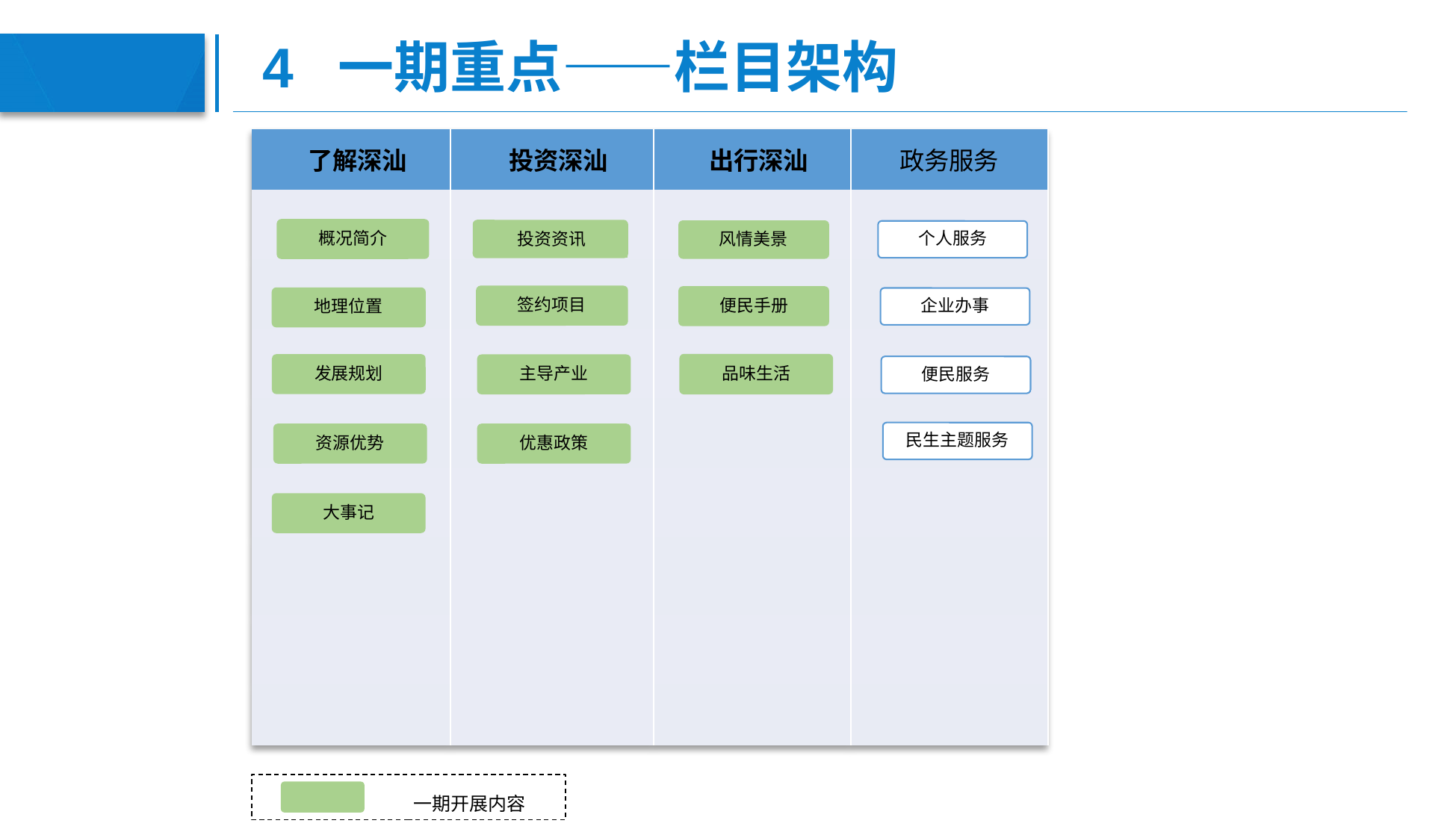

# 4  一期重点——栏目架构
| 了解深汕 | 投资深汕 | 出行深汕 | 政务服务 |
| --- | --- | --- | --- |
|  |  |  |  |
|  |  |  |  |
|  |  |  |  |
|  |  |  |  |
|  |  |  |  |
|  |  |  |  |
|  |  |  |  |
|  |  |  |  |

概况简介

投资资讯

个人服务

风情美景

签约项目

便民手册

企业办事

地理位置

品味生活

发展规划

主导产业

便民服务

民生主题服务

优惠政策

资源优势

大事记

一期开展内容